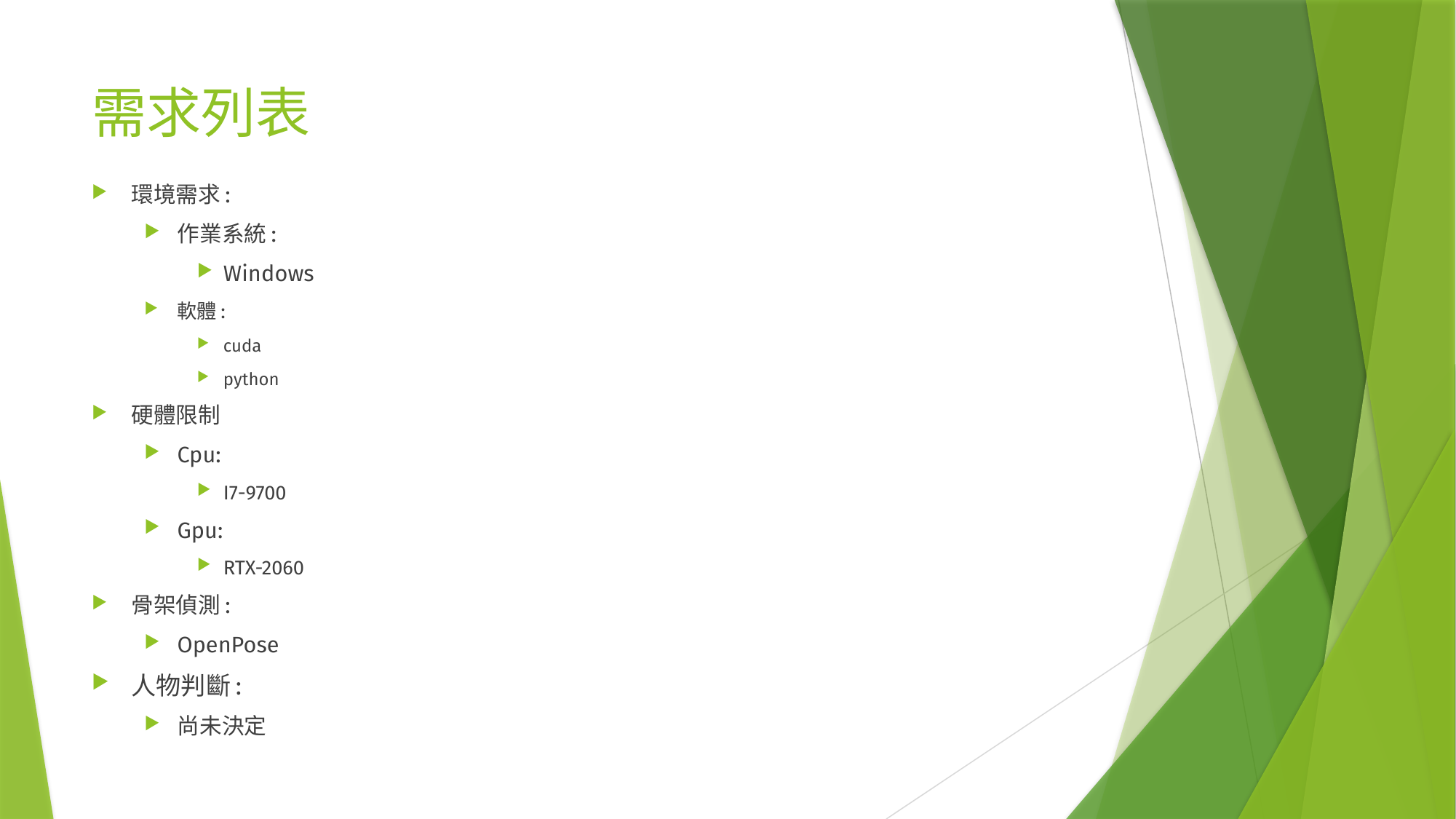

# 需求列表
環境需求:
作業系統:
Windows
軟體:
cuda
python
硬體限制
Cpu:
I7-9700
Gpu:
RTX-2060
骨架偵測:
OpenPose
人物判斷:
尚未決定